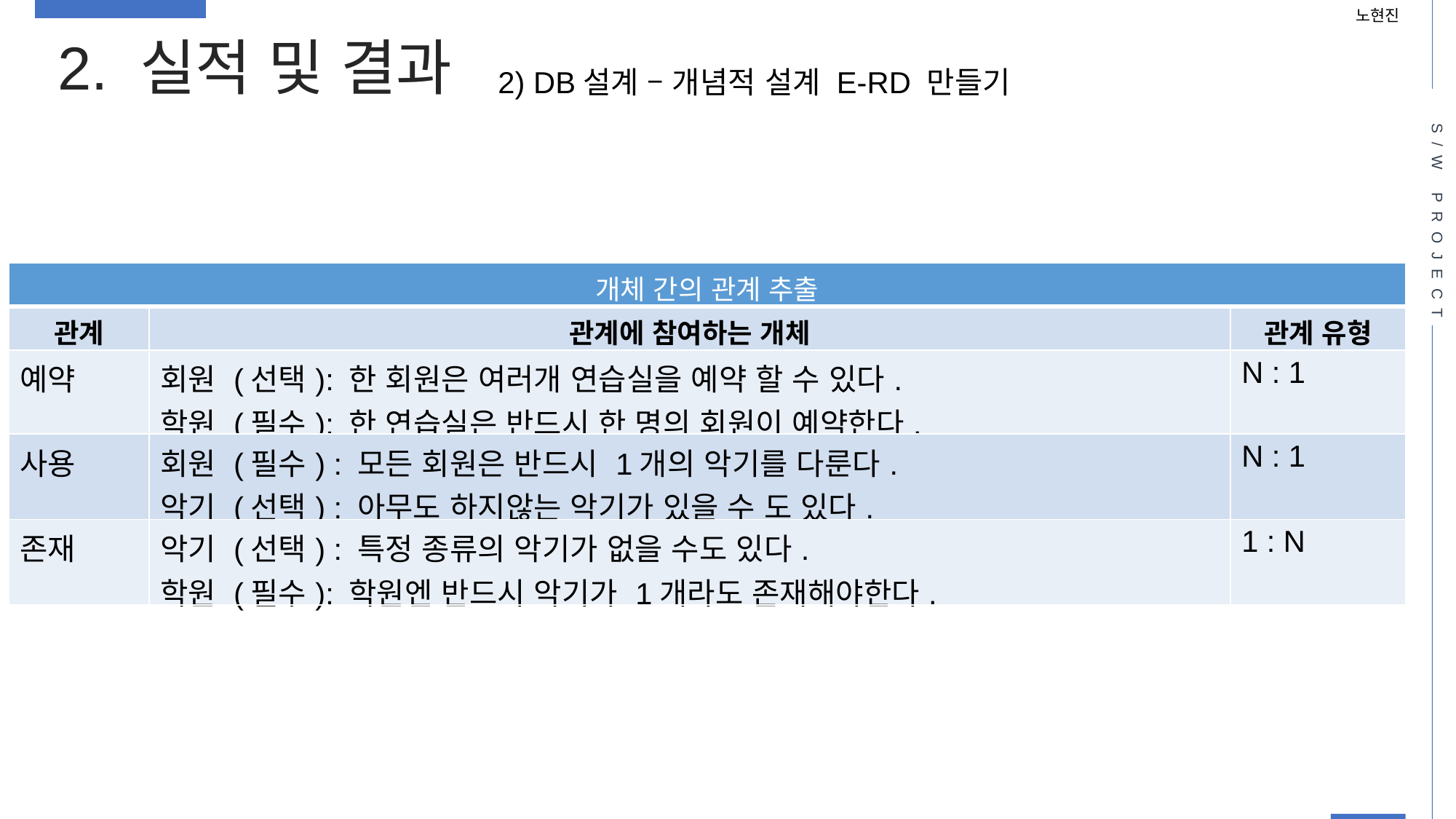

노현진
2. 실적 및 결과
2) DB설계 – 개념적 설계 E-RD 만들기
S/W PROJECT
| 개체 간의 관계 추출 |  |  |
| --- | --- | --- |
| 관계 | 관계에 참여하는 개체 | 관계 유형 |
| 예약 | 회원 (선택): 한 회원은 여러개 연습실을 예약 할 수 있다. 학원 (필수): 한 연습실은 반드시 한 명의 회원이 예약한다. | N : 1 |
| 사용 | 회원 (필수) : 모든 회원은 반드시 1개의 악기를 다룬다. 악기 (선택) : 아무도 하지않는 악기가 있을 수 도 있다. | N : 1 |
| 존재 | 악기 (선택) : 특정 종류의 악기가 없을 수도 있다. 학원 (필수): 학원엔 반드시 악기가 1개라도 존재해야한다. | 1 : N |